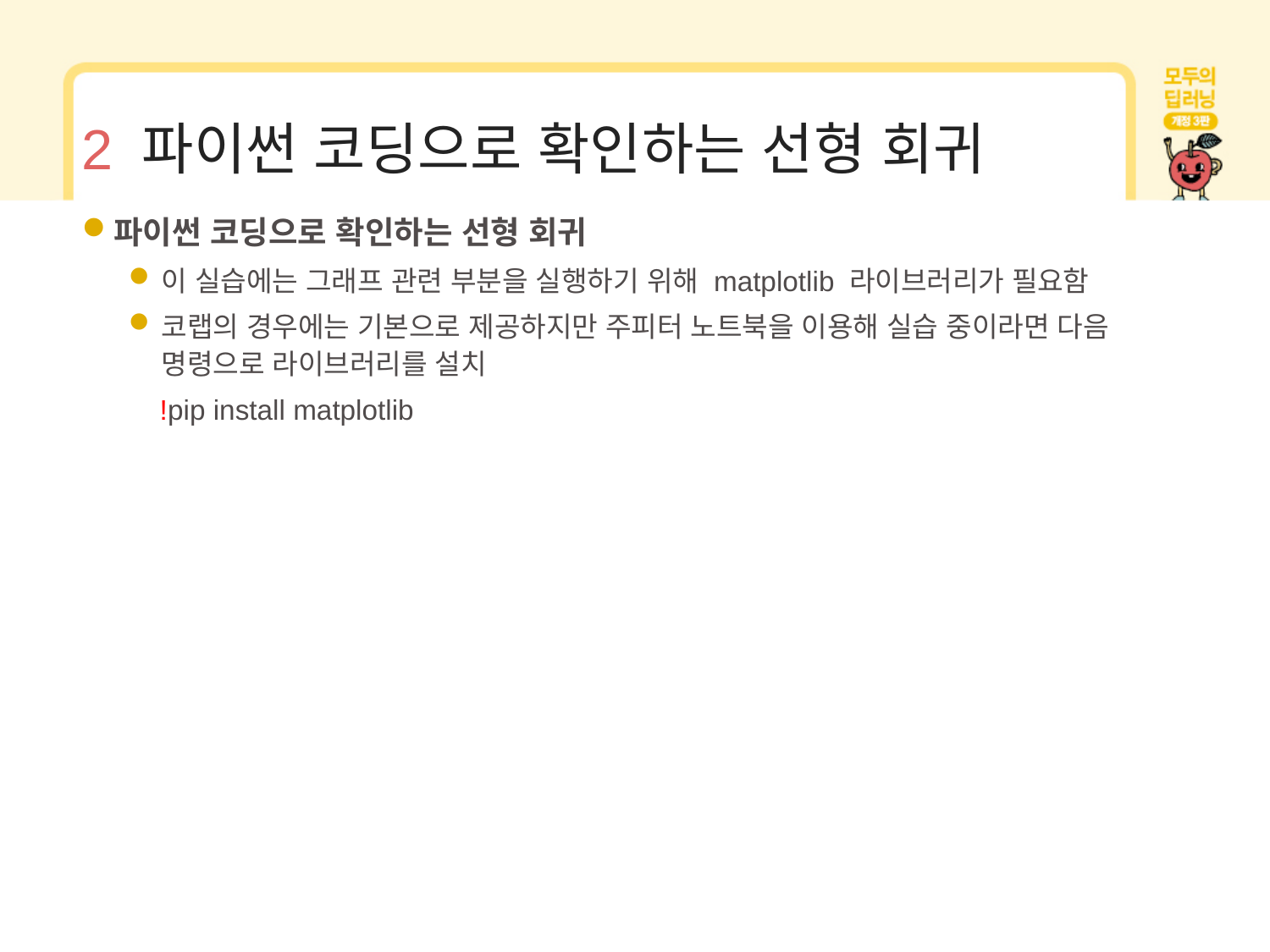

# 2 파이썬 코딩으로 확인하는 선형 회귀
파이썬 코딩으로 확인하는 선형 회귀
이 실습에는 그래프 관련 부분을 실행하기 위해 matplotlib 라이브러리가 필요함
코랩의 경우에는 기본으로 제공하지만 주피터 노트북을 이용해 실습 중이라면 다음 명령으로 라이브러리를 설치
    !pip install matplotlib